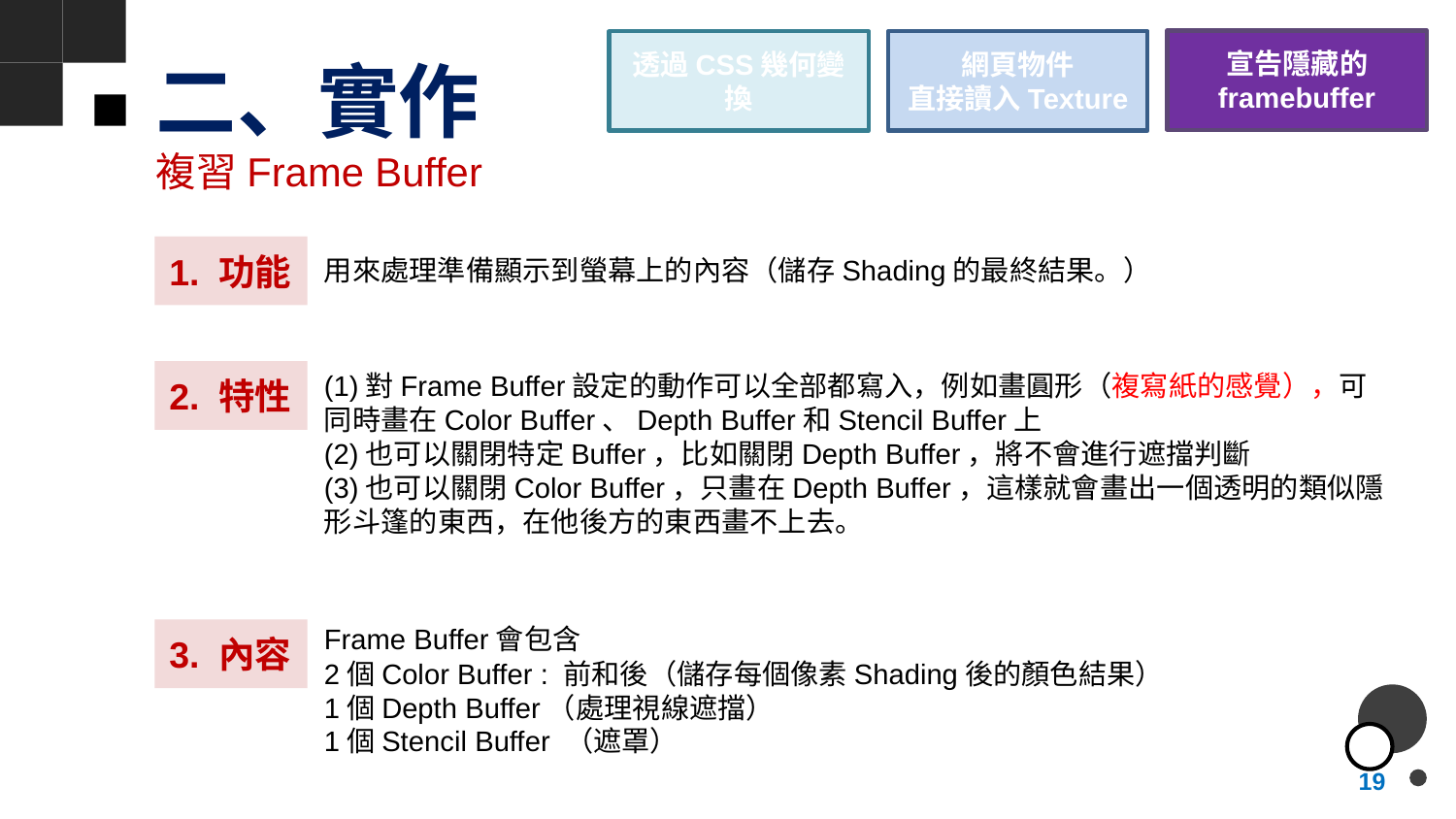

宣告隱藏的
framebuffer
# 二、實作
透過CSS幾何變換
網頁物件
直接讀入Texture
複習Frame Buffer
1. 功能
用來處理準備顯示到螢幕上的內容（儲存Shading的最終結果。）
(1)對Frame Buffer設定的動作可以全部都寫入，例如畫圓形（複寫紙的感覺），可同時畫在Color Buffer、Depth Buffer和Stencil Buffer上
(2)也可以關閉特定Buffer，比如關閉Depth Buffer，將不會進行遮擋判斷
(3)也可以關閉Color Buffer，只畫在Depth Buffer，這樣就會畫出一個透明的類似隱形斗篷的東西，在他後方的東西畫不上去。
2. 特性
Frame Buffer會包含
2個Color Buffer : 前和後（儲存每個像素Shading後的顏色結果）
1個Depth Buffer（處理視線遮擋）
1個Stencil Buffer （遮罩）
3. 內容

19